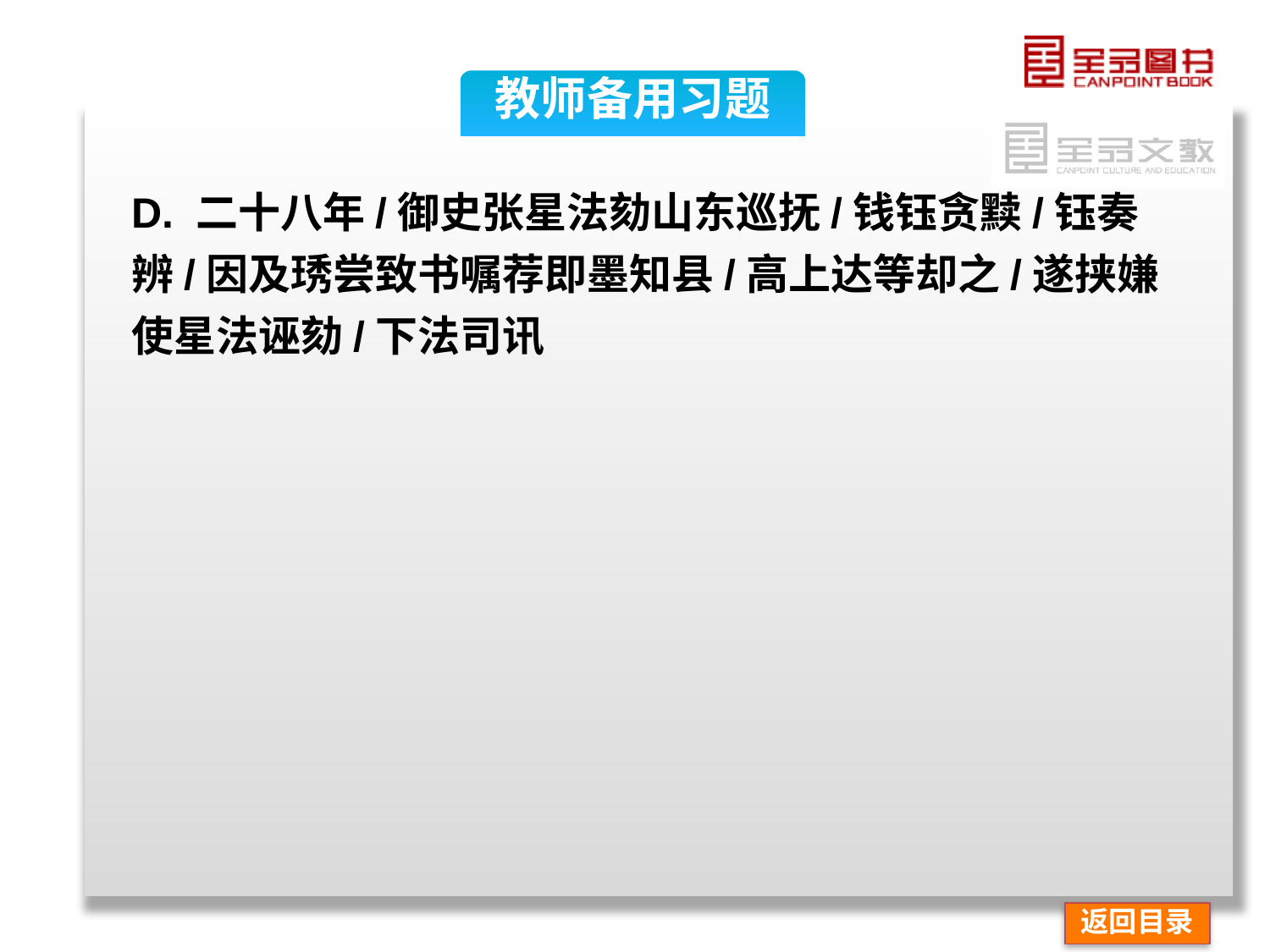

教师备用习题
D. 二十八年/御史张星法劾山东巡抚/钱钰贪黩/钰奏辨/因及琇尝致书嘱荐即墨知县/高上达等却之/遂挟嫌使星法诬劾/下法司讯
返回目录